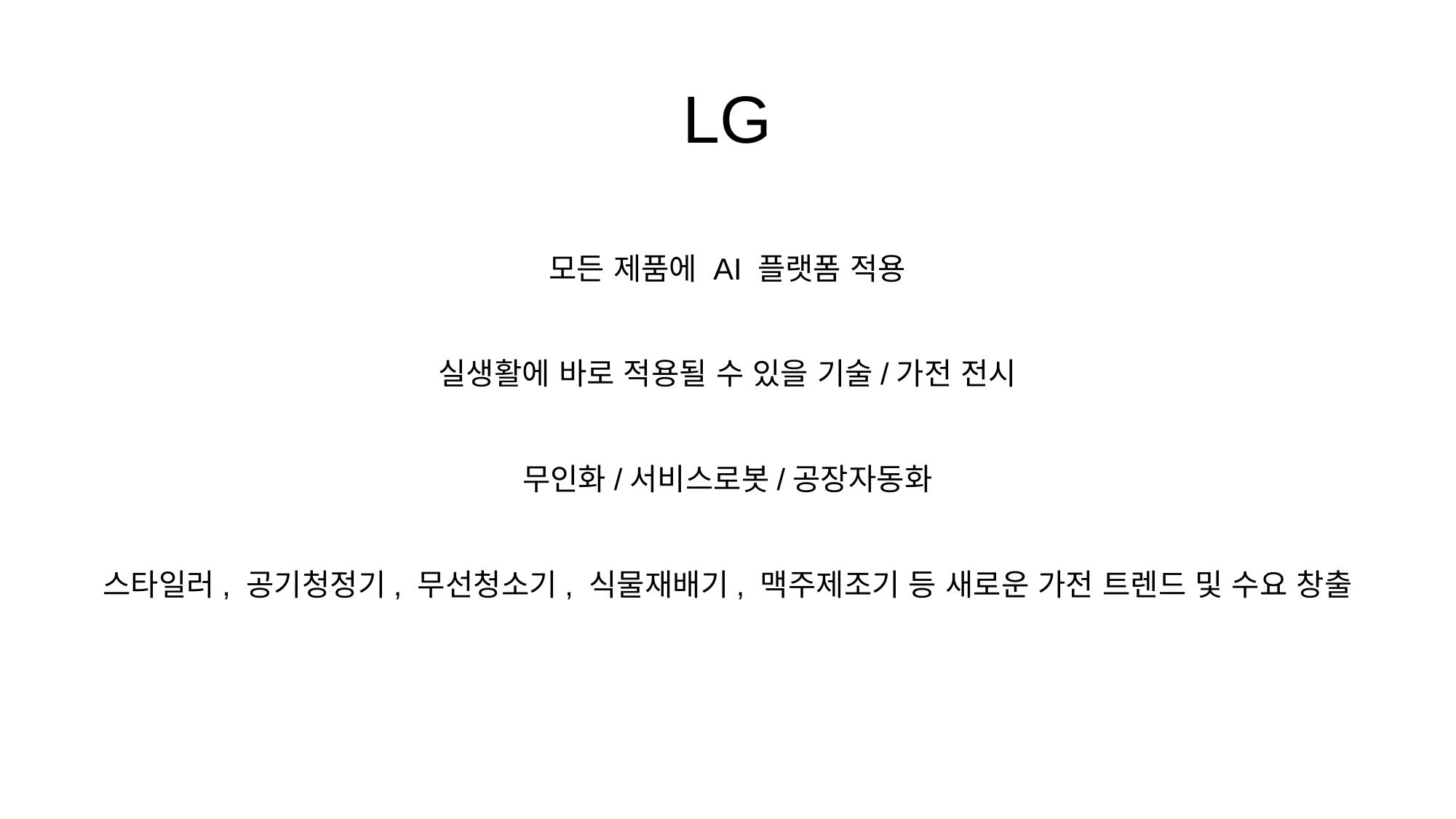

LG
모든 제품에 AI 플랫폼 적용
실생활에 바로 적용될 수 있을 기술/가전 전시
무인화/서비스로봇/공장자동화
스타일러, 공기청정기, 무선청소기, 식물재배기, 맥주제조기 등 새로운 가전 트렌드 및 수요 창출